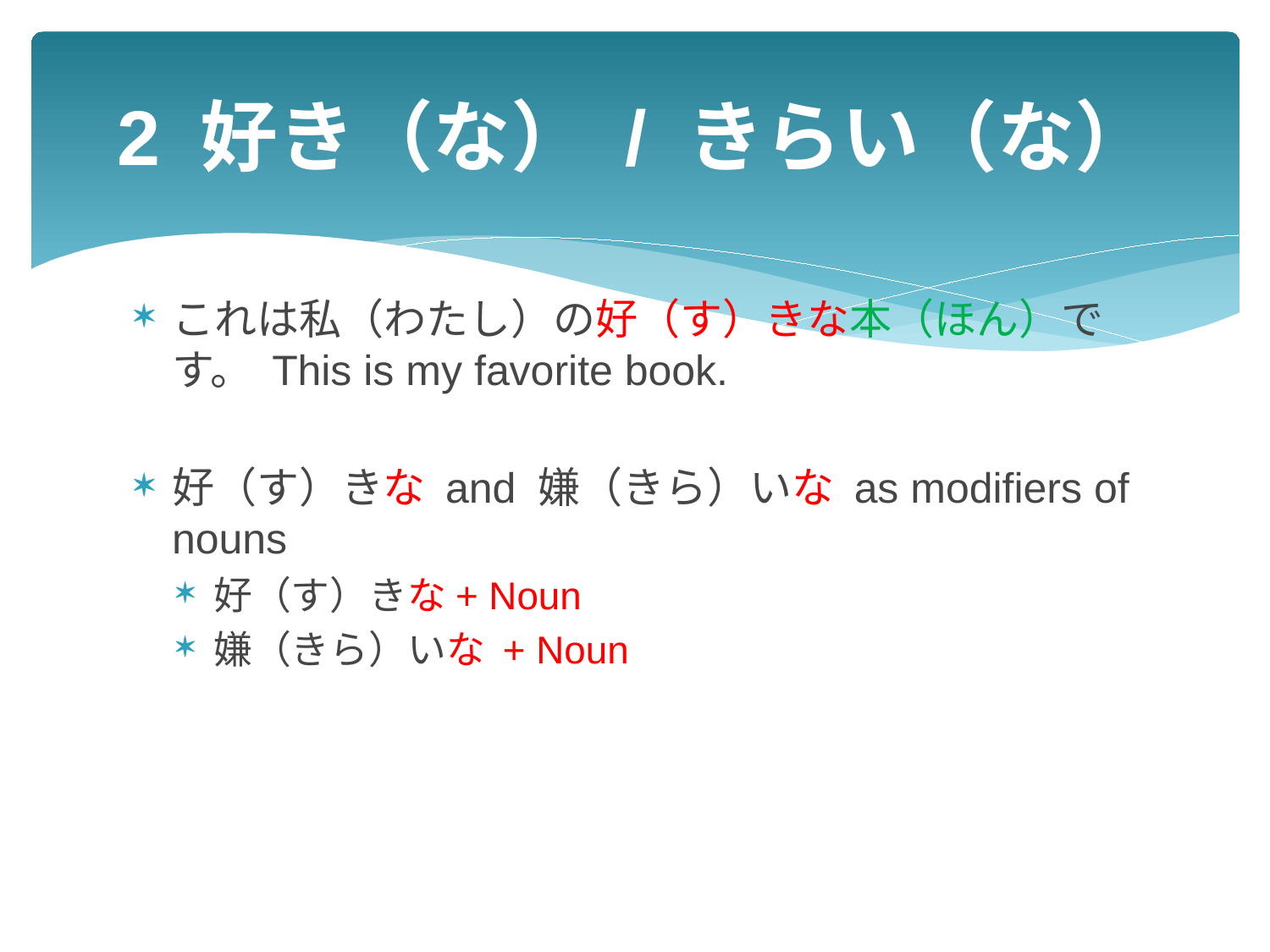

# 2 好き（な） / きらい（な）
これは私（わたし）の好（す）きな本（ほん）です。 This is my favorite book.

好（す）きな and 嫌（きら）いな as modifiers of nouns
好（す）きな+ Noun
嫌（きら）いな + Noun